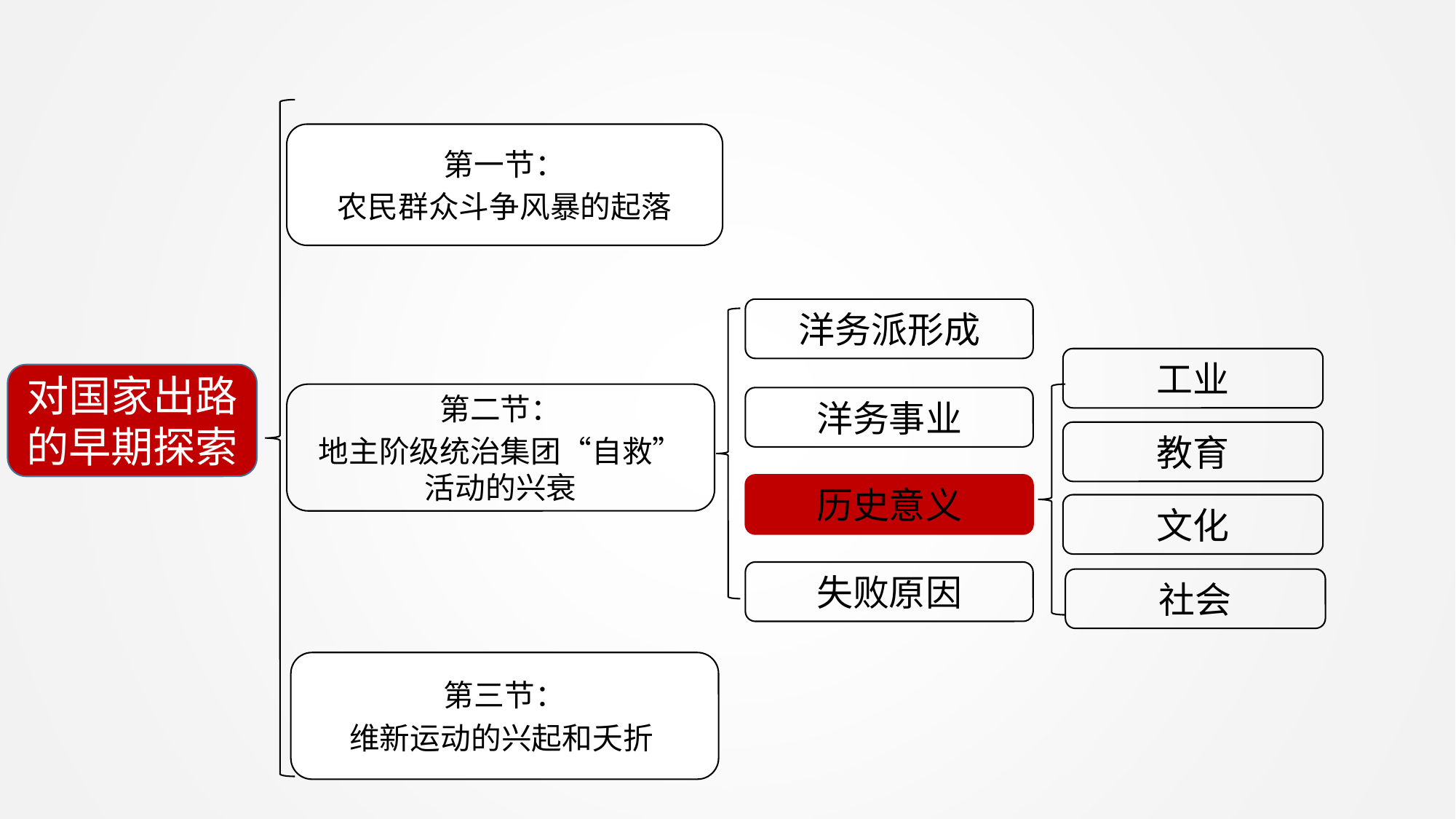

第一节：
农民群众斗争风暴的起落
洋务派形成

工业
对国家出路的早期探索
第二节：
地主阶级统治集团“自救”活动的兴衰

洋务事业
教育
历史意义
文化
失败原因
社会
第三节：
维新运动的兴起和夭折